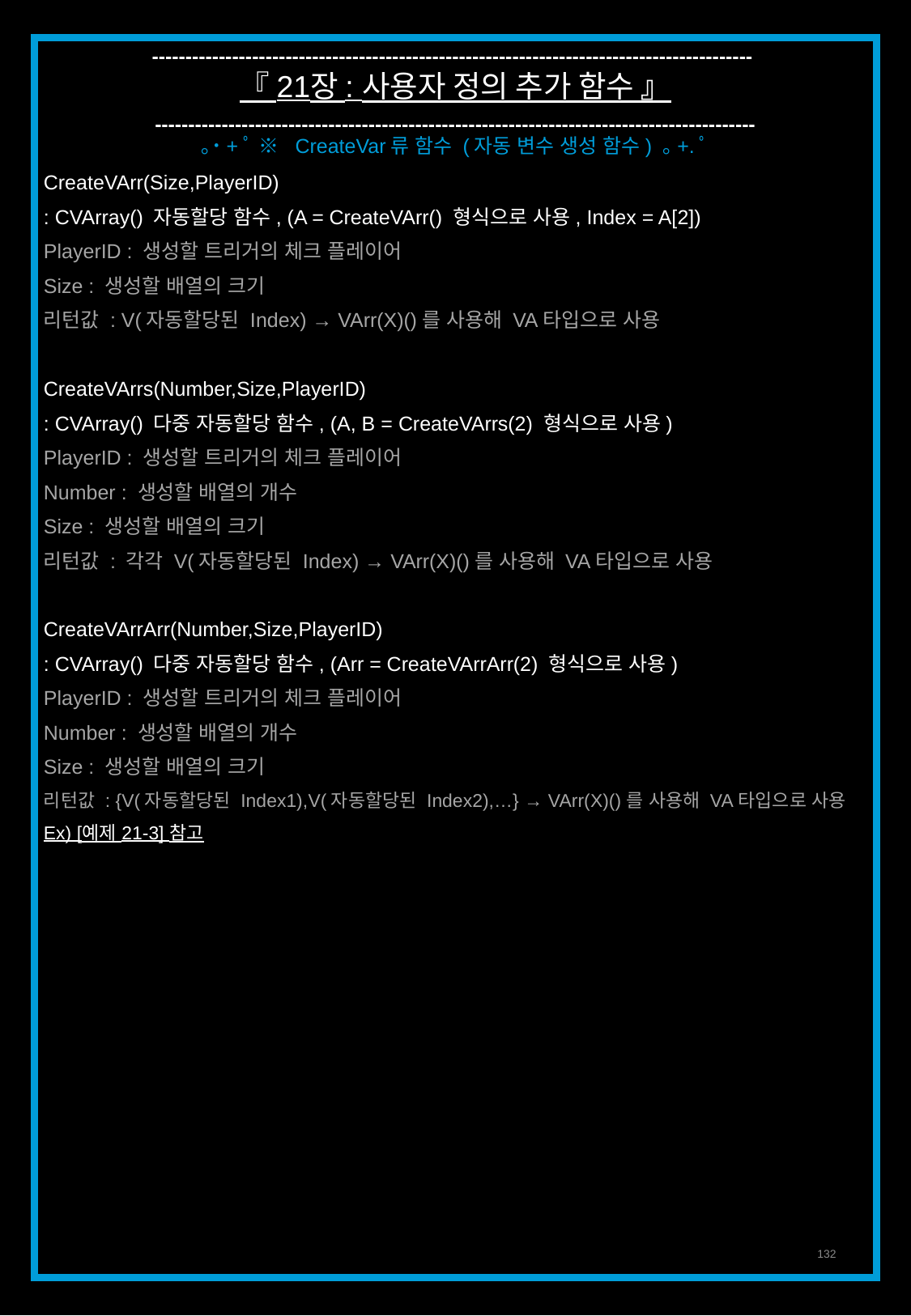

------------------------------------------------------------------------------------------
『 21장 : 사용자 정의 추가 함수 』
------------------------------------------------------------------------------------------

｡˙+ﾟ ※  CreateVar류 함수 (자동 변수 생성 함수) ｡+.ﾟ
CreateVArr(Size,PlayerID)
: CVArray() 자동할당 함수, (A = CreateVArr() 형식으로 사용, Index = A[2])
PlayerID : 생성할 트리거의 체크 플레이어
Size : 생성할 배열의 크기
리턴값 : V(자동할당된 Index) → VArr(X)()를 사용해 VA타입으로 사용

CreateVArrs(Number,Size,PlayerID)
: CVArray() 다중 자동할당 함수, (A, B = CreateVArrs(2) 형식으로 사용)
PlayerID : 생성할 트리거의 체크 플레이어
Number : 생성할 배열의 개수
Size : 생성할 배열의 크기
리턴값 : 각각 V(자동할당된 Index) → VArr(X)()를 사용해 VA타입으로 사용

CreateVArrArr(Number,Size,PlayerID)
: CVArray() 다중 자동할당 함수, (Arr = CreateVArrArr(2) 형식으로 사용)
PlayerID : 생성할 트리거의 체크 플레이어
Number : 생성할 배열의 개수
Size : 생성할 배열의 크기
리턴값 : {V(자동할당된 Index1),V(자동할당된 Index2),…} → VArr(X)()를 사용해 VA타입으로 사용
Ex) [예제 21-3] 참고
132